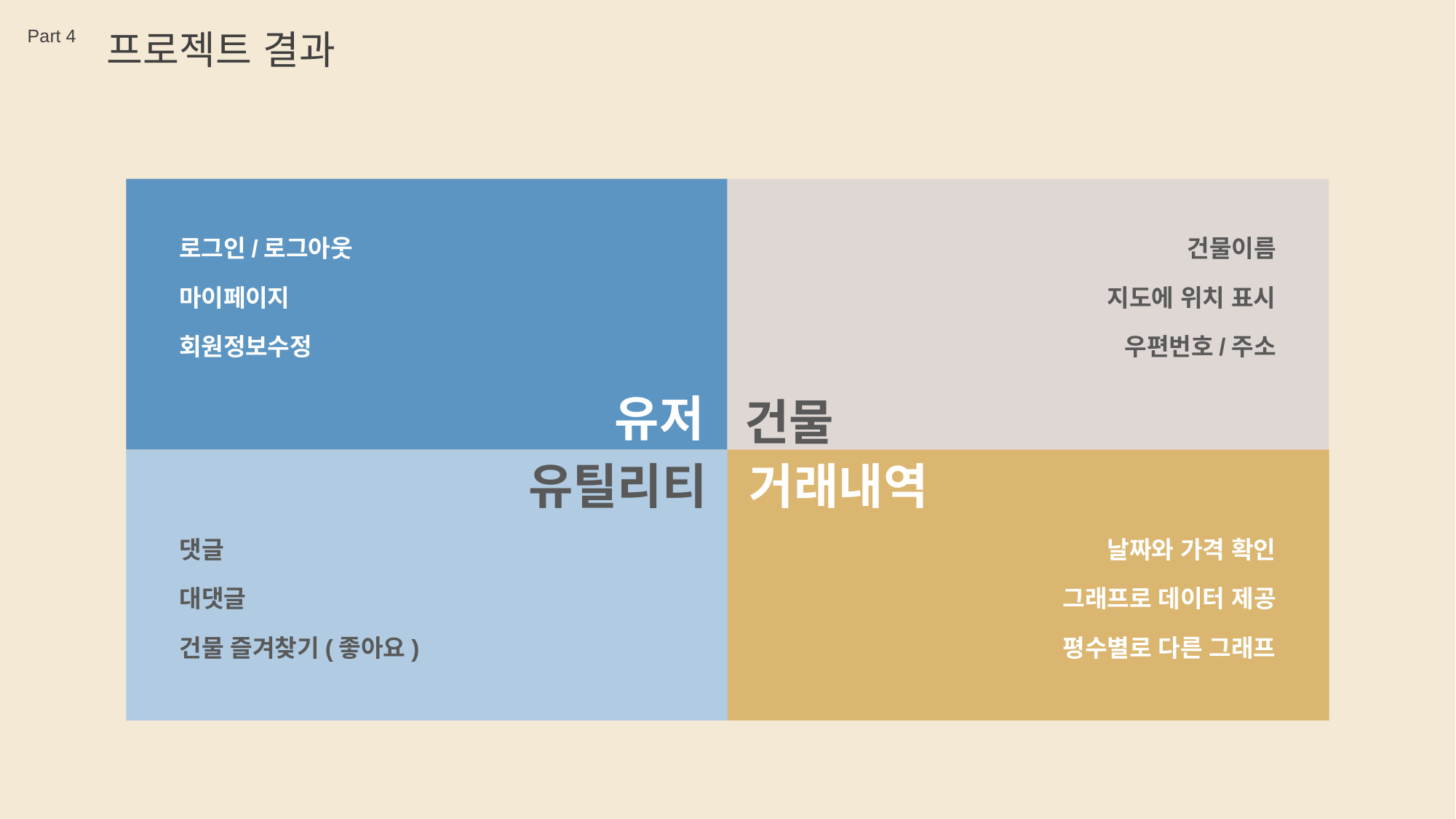

Part 4
프로젝트 결과

로그인/로그아웃
마이페이지
회원정보수정
건물이름
지도에 위치 표시
우편번호/주소
유저
건물

유틸리티
거래내역
댓글
대댓글
건물 즐겨찾기(좋아요)
날짜와 가격 확인
그래프로 데이터 제공
평수별로 다른 그래프